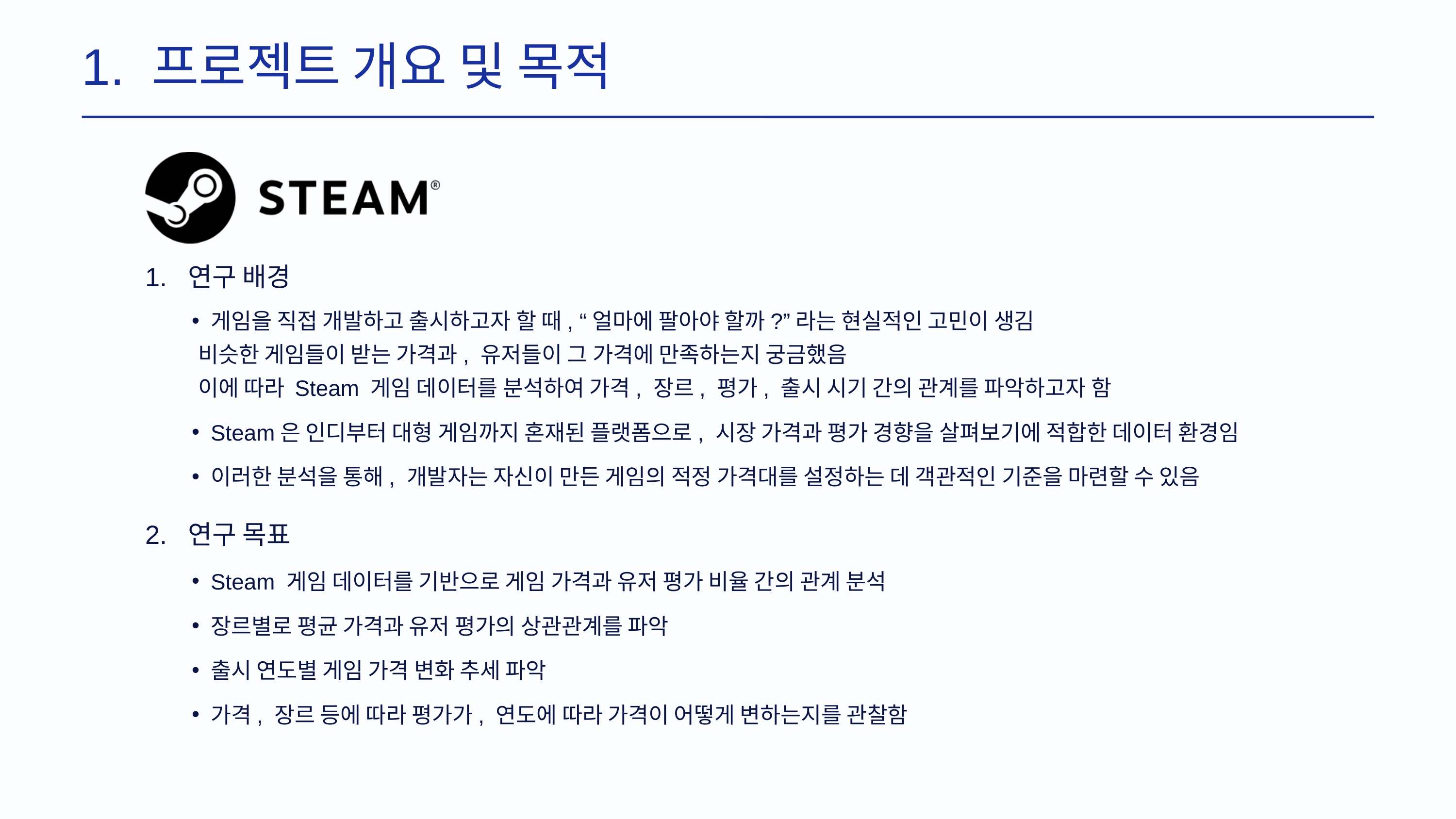

1. 프로젝트 개요 및 목적

1.  연구 배경
게임을 직접 개발하고 출시하고자 할 때, “얼마에 팔아야 할까?”라는 현실적인 고민이 생김
    비슷한 게임들이 받는 가격과, 유저들이 그 가격에 만족하는지 궁금했음
    이에 따라 Steam 게임 데이터를 분석하여 가격, 장르, 평가, 출시 시기 간의 관계를 파악하고자 함
Steam은 인디부터 대형 게임까지 혼재된 플랫폼으로, 시장 가격과 평가 경향을 살펴보기에 적합한 데이터 환경임
이러한 분석을 통해, 개발자는 자신이 만든 게임의 적정 가격대를 설정하는 데 객관적인 기준을 마련할 수 있음
2.  연구 목표
Steam 게임 데이터를 기반으로 게임 가격과 유저 평가 비율 간의 관계 분석
장르별로 평균 가격과 유저 평가의 상관관계를 파악
출시 연도별 게임 가격 변화 추세 파악
가격, 장르 등에 따라 평가가, 연도에 따라 가격이 어떻게 변하는지를 관찰함